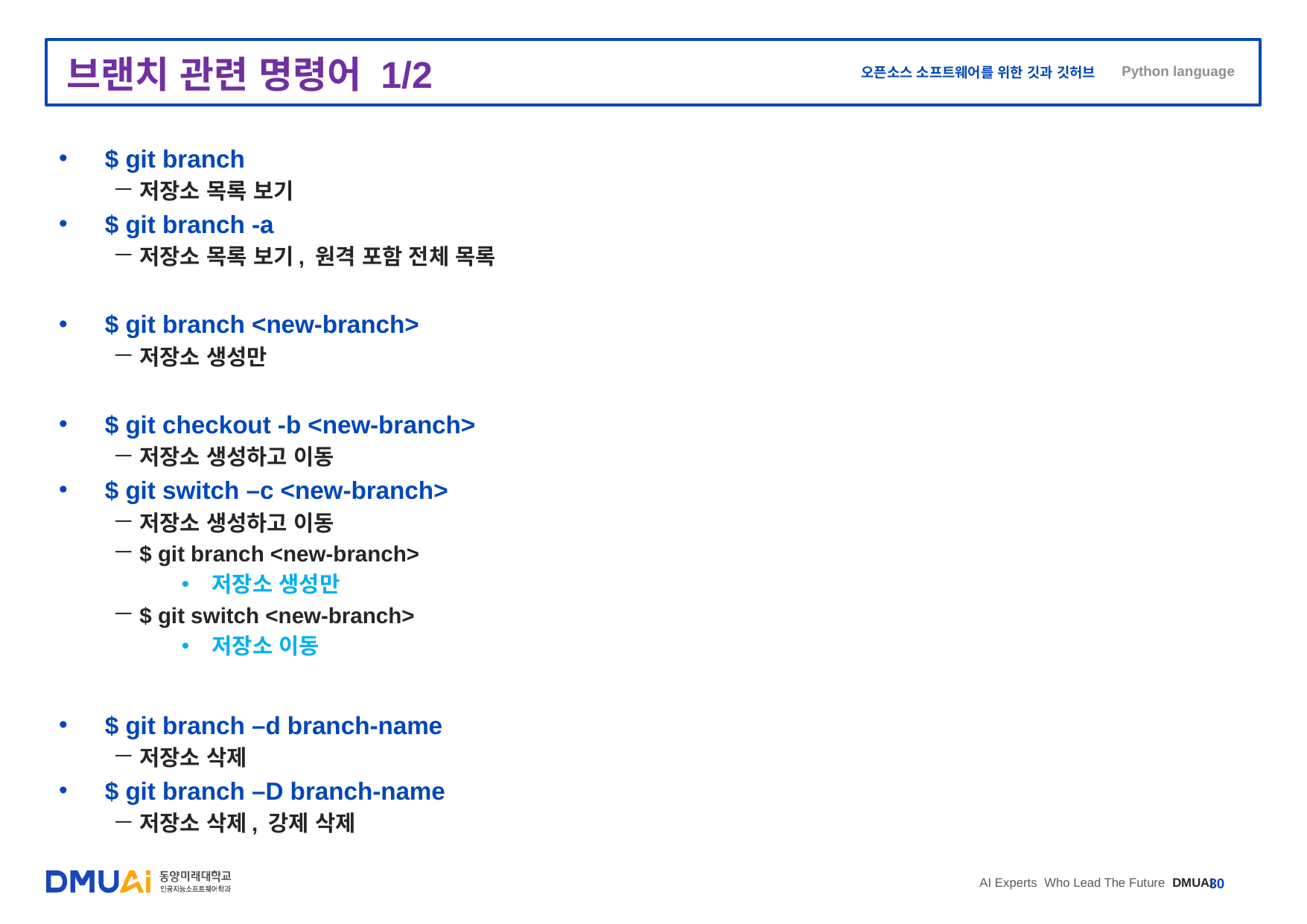

# 브랜치 관련 명령어 1/2
$ git branch
저장소 목록 보기
$ git branch -a
저장소 목록 보기, 원격 포함 전체 목록

$ git branch <new-branch>
저장소 생성만

$ git checkout -b <new-branch>
저장소 생성하고 이동
$ git switch –c <new-branch>
저장소 생성하고 이동
$ git branch <new-branch>
저장소 생성만
$ git switch <new-branch>
저장소 이동

$ git branch –d branch-name
저장소 삭제
$ git branch –D branch-name
저장소 삭제, 강제 삭제